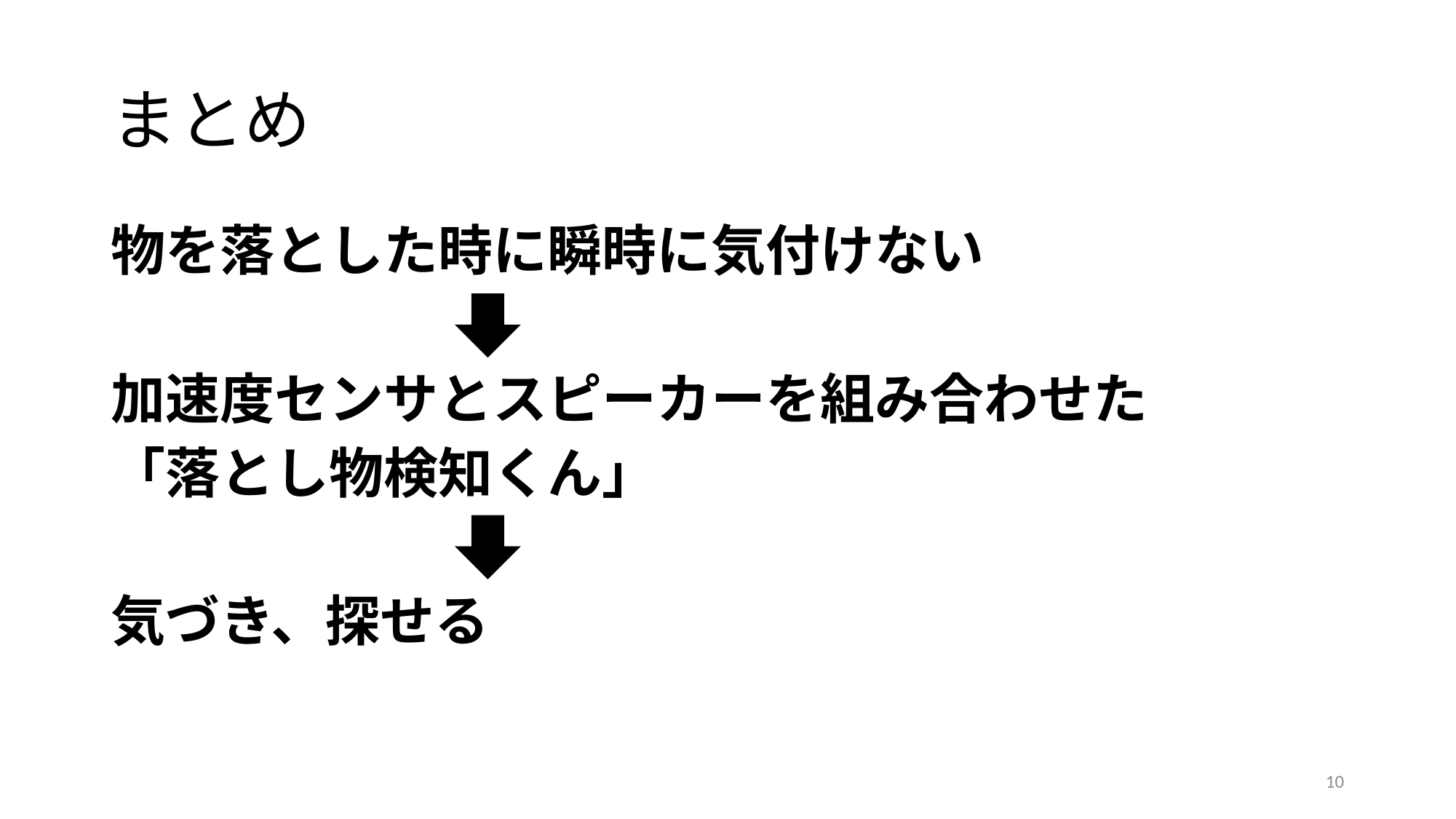

# まとめ
物を落とした時に瞬時に気付けない

加速度センサとスピーカーを組み合わせた
「落とし物検知くん」

気づき、探せる

10